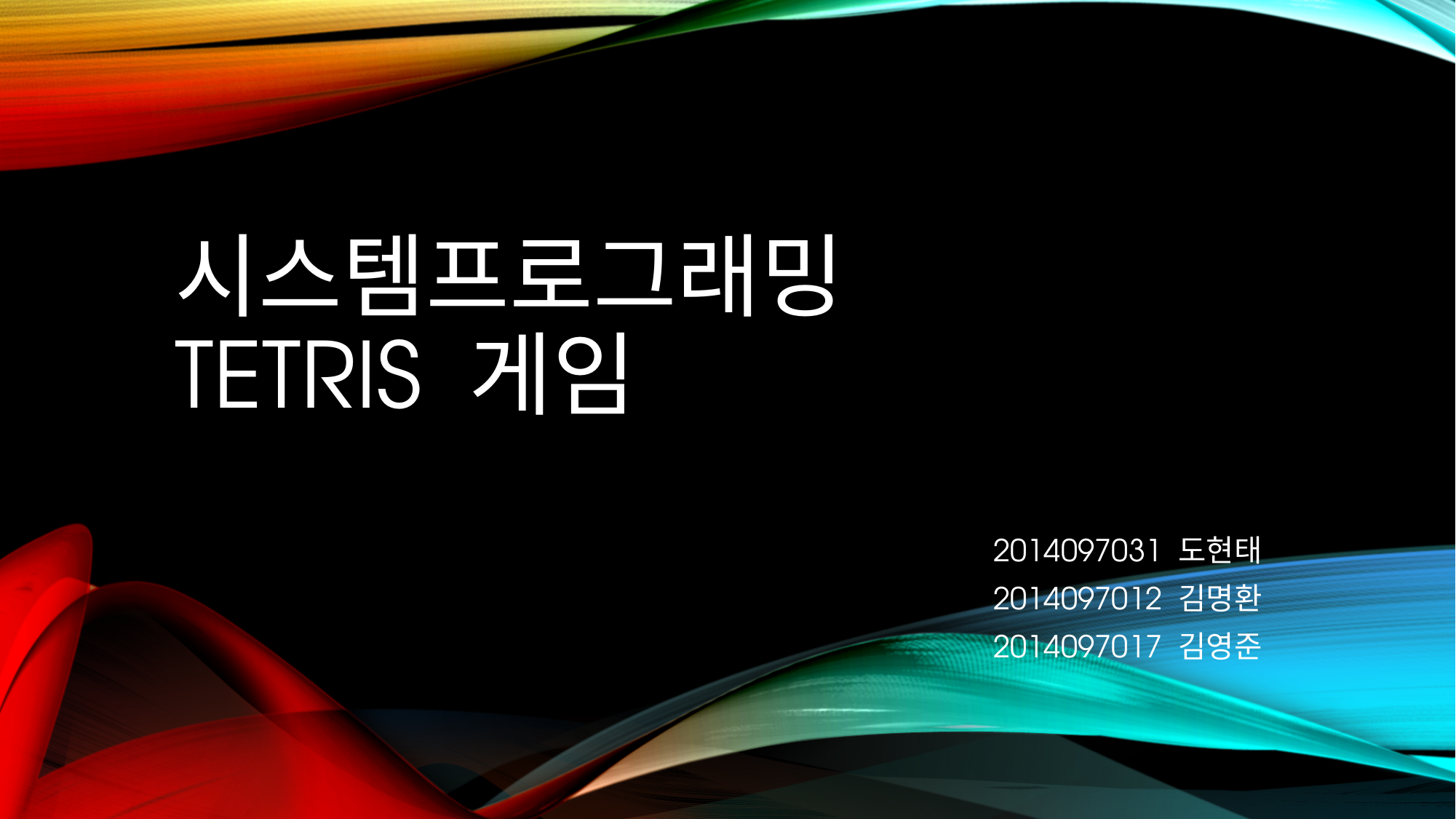

# 시스템프로그래밍 Tetris 게임
2014097031 도현태
2014097012 김명환
2014097017 김영준